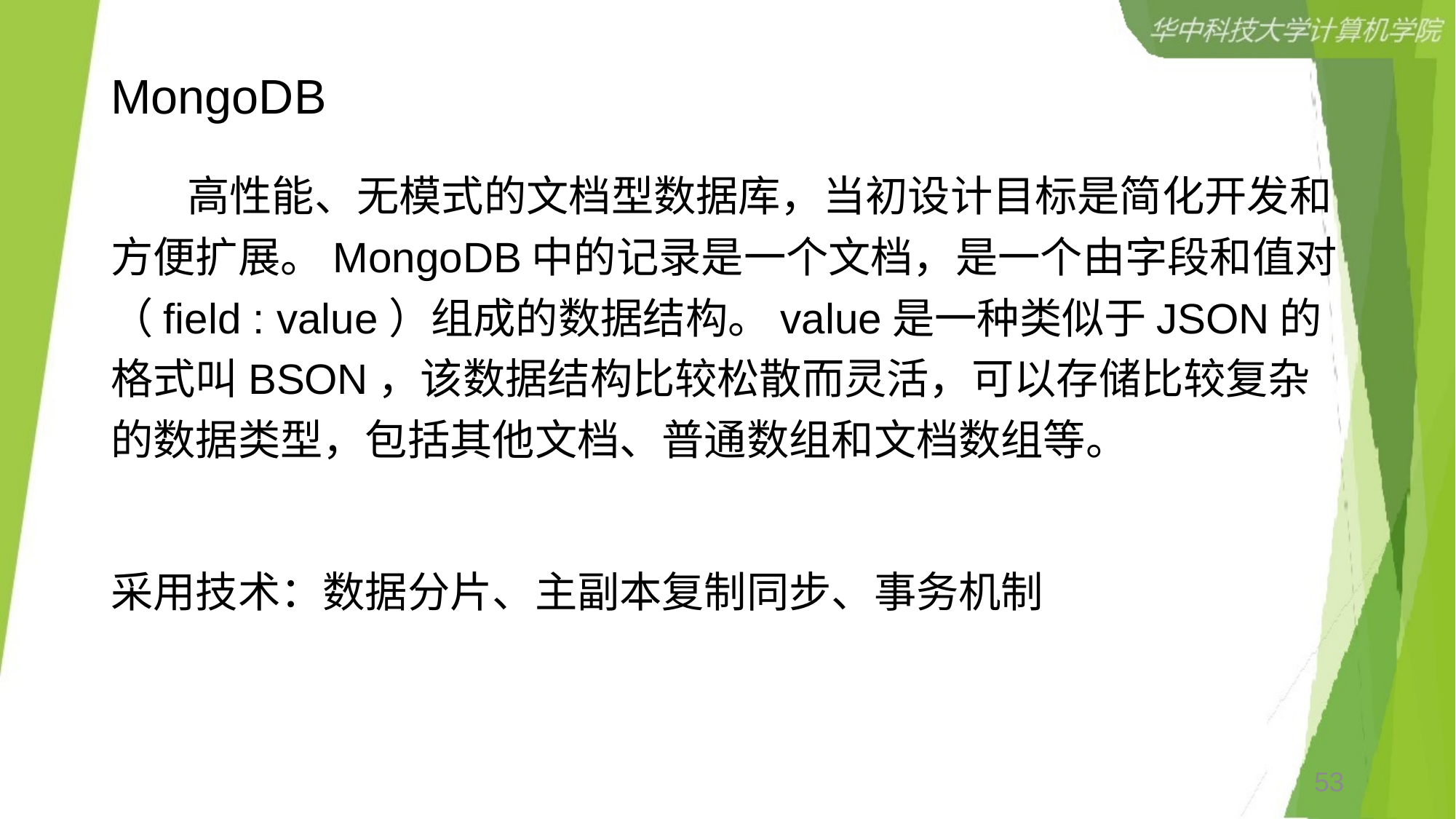

# MongoDB
       高性能、无模式的文档型数据库，当初设计目标是简化开发和方便扩展。MongoDB中的记录是一个文档，是一个由字段和值对（field : value）组成的数据结构。value是一种类似于JSON的格式叫BSON，该数据结构比较松散而灵活，可以存储比较复杂的数据类型，包括其他文档、普通数组和文档数组等。

采用技术：数据分片、主副本复制同步、事务机制
53